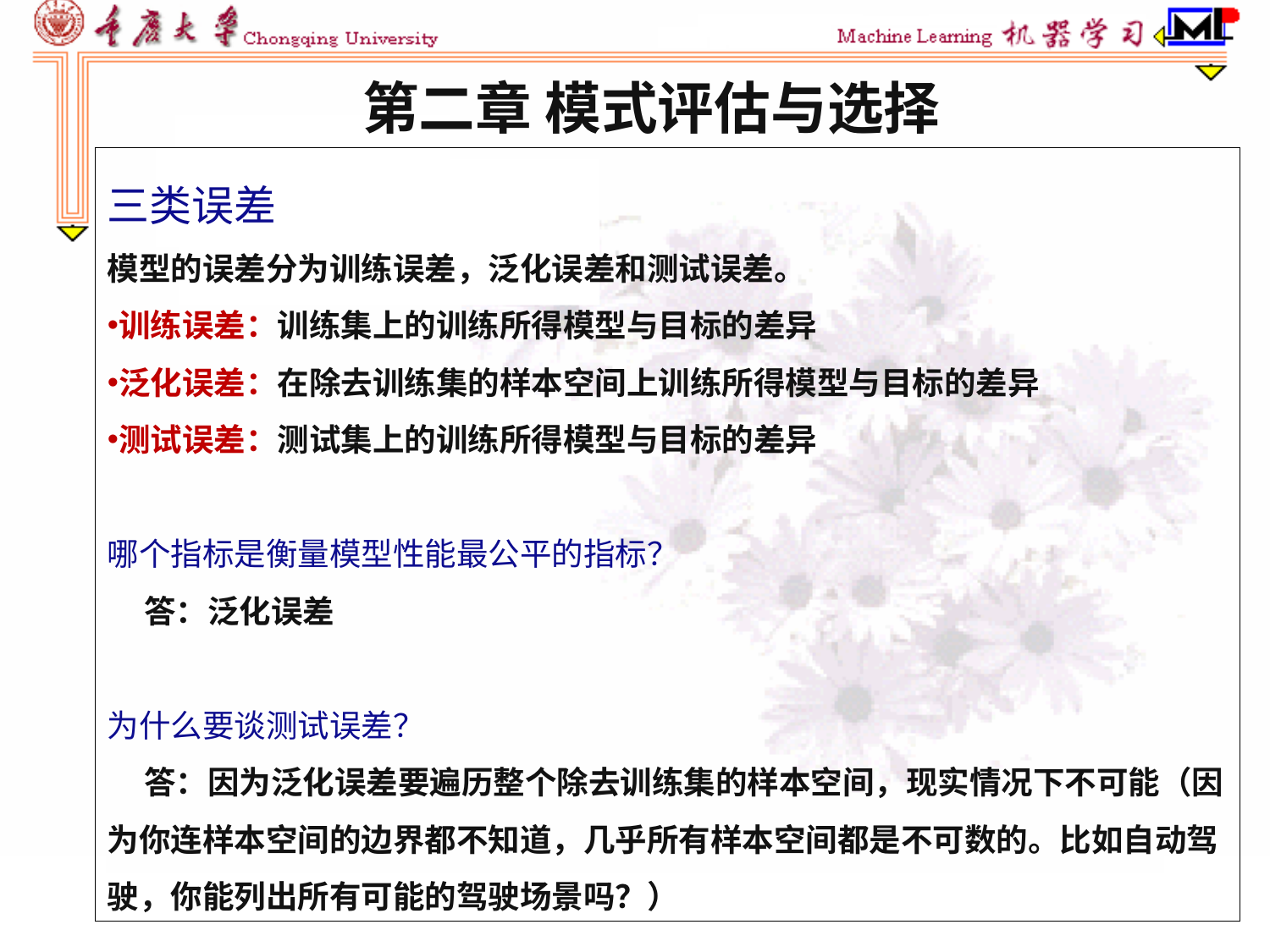

第二章 模式评估与选择
三类误差
模型的误差分为训练误差，泛化误差和测试误差。
训练误差：训练集上的训练所得模型与目标的差异
泛化误差：在除去训练集的样本空间上训练所得模型与目标的差异
测试误差：测试集上的训练所得模型与目标的差异

哪个指标是衡量模型性能最公平的指标？
    答：泛化误差

为什么要谈测试误差？
    答：因为泛化误差要遍历整个除去训练集的样本空间，现实情况下不可能（因为你连样本空间的边界都不知道，几乎所有样本空间都是不可数的。比如自动驾驶，你能列出所有可能的驾驶场景吗？）